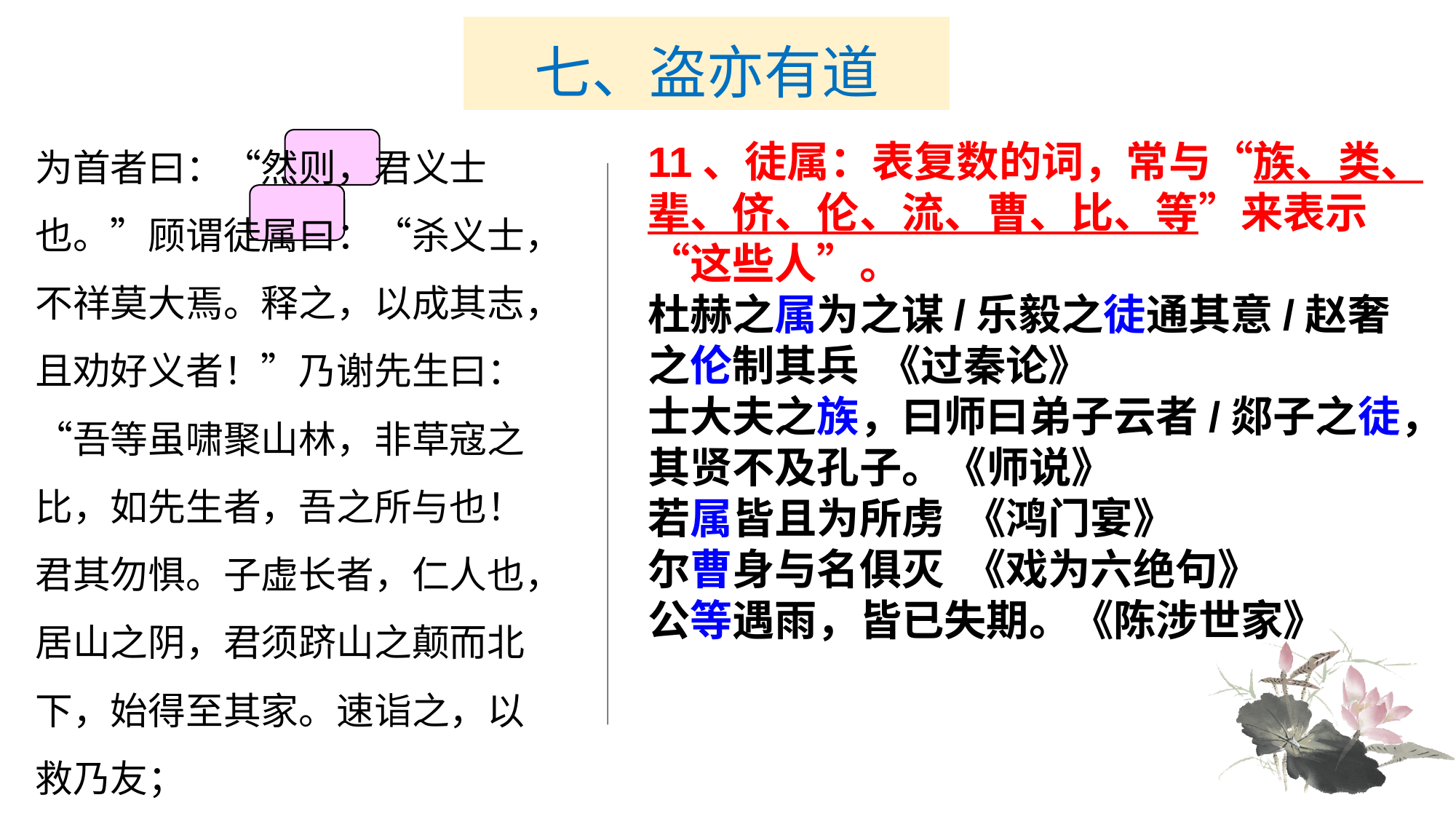

# 七、盗亦有道
为首者曰：“然则，君义士也。”顾谓徒属曰：“杀义士，不祥莫大焉。释之，以成其志，且劝好义者！”乃谢先生曰：“吾等虽啸聚山林，非草寇之比，如先生者，吾之所与也！君其勿惧。子虚长者，仁人也，居山之阴，君须跻山之颠而北下，始得至其家。速诣之，以救乃友；

11、徒属：表复数的词，常与“族、类、辈、侪、伦、流、曹、比、等”来表示“这些人”。
杜赫之属为之谋/乐毅之徒通其意/赵奢之伦制其兵  《过秦论》
士大夫之族，曰师曰弟子云者/郯子之徒，其贤不及孔子。《师说》
若属皆且为所虏  《鸿门宴》
尔曹身与名俱灭  《戏为六绝句》
公等遇雨，皆已失期。《陈涉世家》